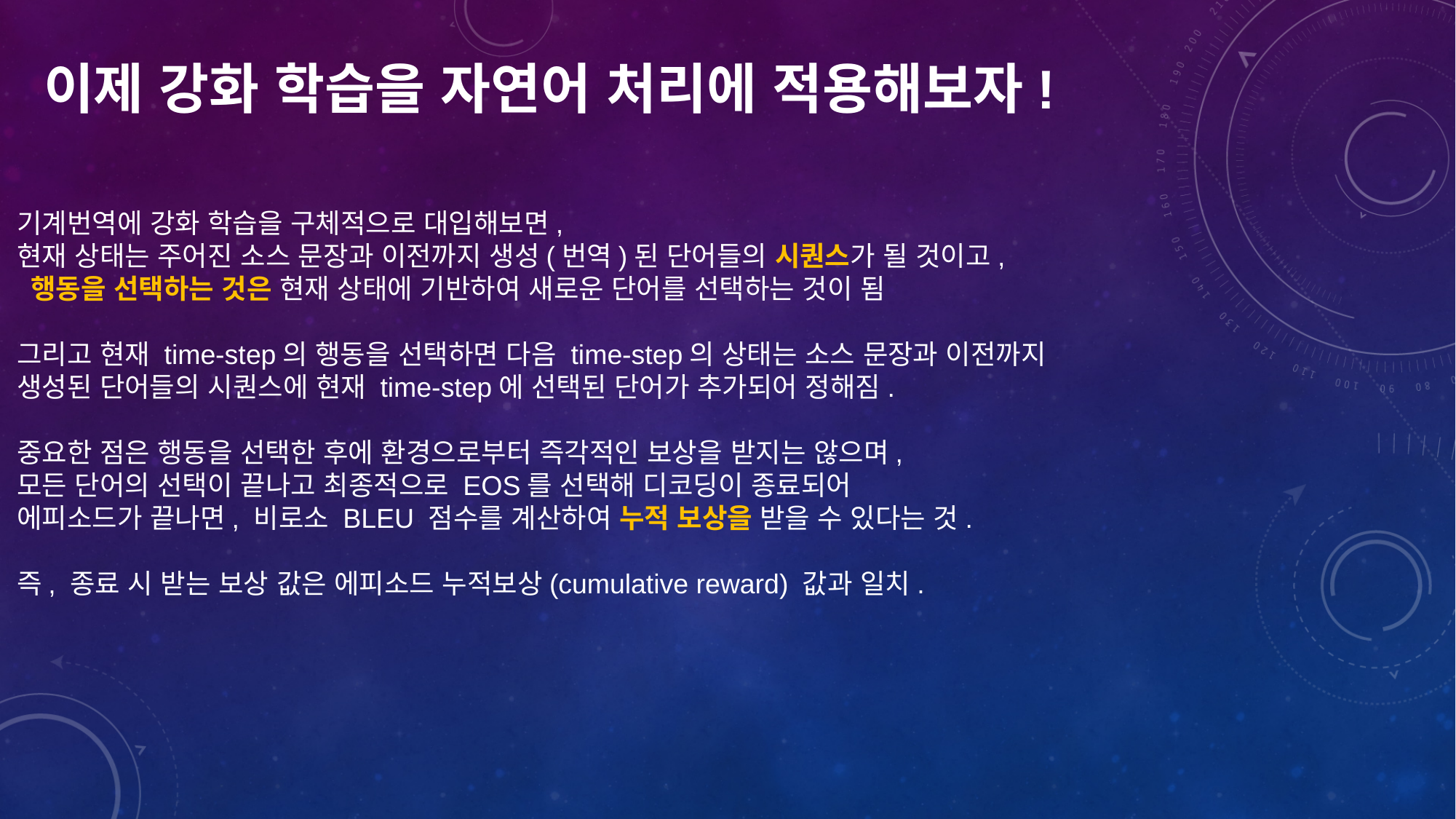

이제 강화 학습을 자연어 처리에 적용해보자!
기계번역에 강화 학습을 구체적으로 대입해보면,
현재 상태는 주어진 소스 문장과 이전까지 생성(번역)된 단어들의 시퀀스가 될 것이고,
 행동을 선택하는 것은 현재 상태에 기반하여 새로운 단어를 선택하는 것이 됨

그리고 현재 time-step의 행동을 선택하면 다음 time-step의 상태는 소스 문장과 이전까지
생성된 단어들의 시퀀스에 현재 time-step에 선택된 단어가 추가되어 정해짐.

중요한 점은 행동을 선택한 후에 환경으로부터 즉각적인 보상을 받지는 않으며,
모든 단어의 선택이 끝나고 최종적으로 EOS를 선택해 디코딩이 종료되어
에피소드가 끝나면, 비로소 BLEU 점수를 계산하여 누적 보상을 받을 수 있다는 것.

즉, 종료 시 받는 보상 값은 에피소드 누적보상(cumulative reward) 값과 일치.